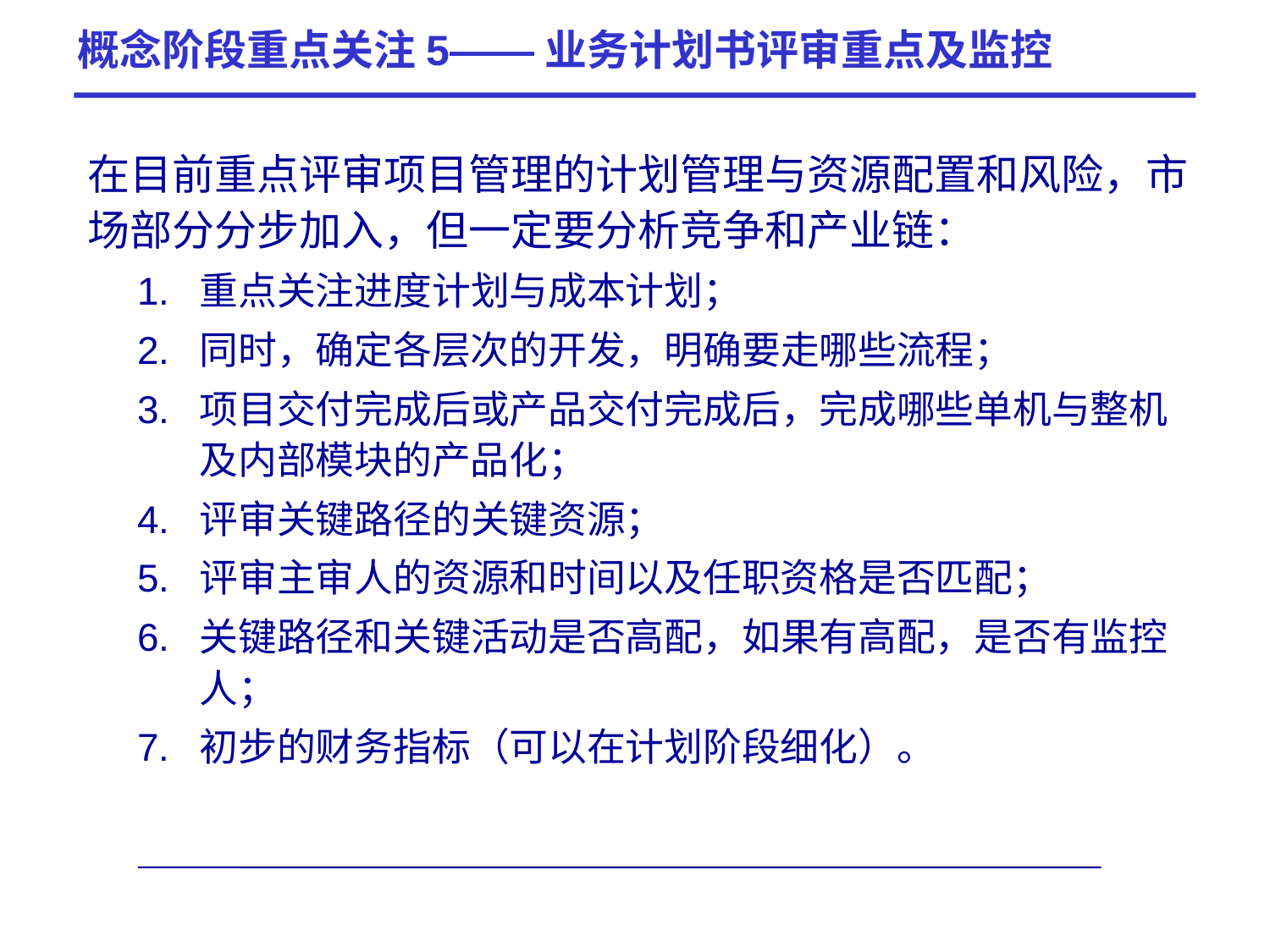

# 概念阶段重点关注5——业务计划书评审重点及监控
在目前重点评审项目管理的计划管理与资源配置和风险，市场部分分步加入，但一定要分析竞争和产业链：
重点关注进度计划与成本计划；
同时，确定各层次的开发，明确要走哪些流程；
项目交付完成后或产品交付完成后，完成哪些单机与整机及内部模块的产品化；
评审关键路径的关键资源；
评审主审人的资源和时间以及任职资格是否匹配；
关键路径和关键活动是否高配，如果有高配，是否有监控人；
初步的财务指标（可以在计划阶段细化）。